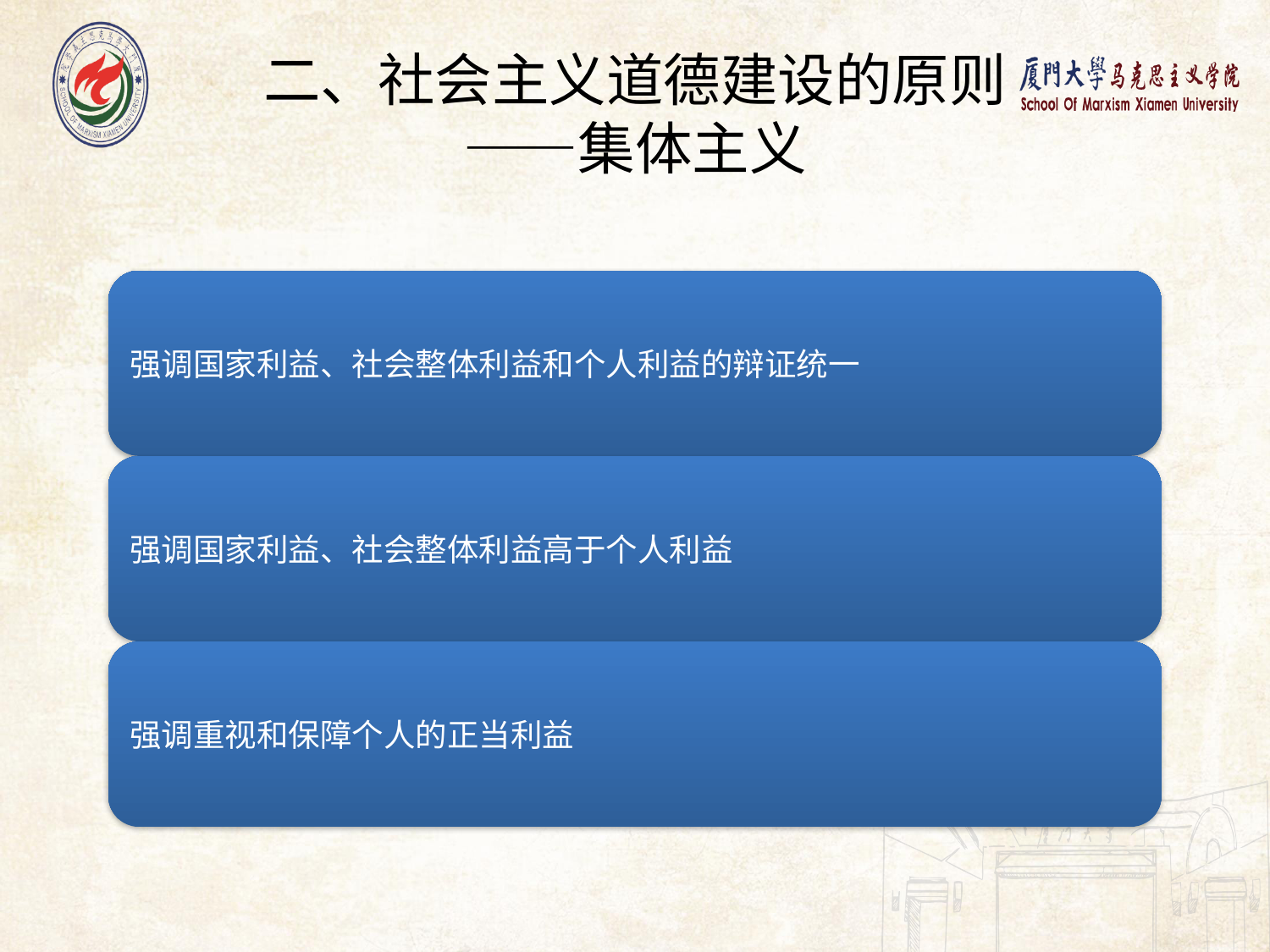

二、社会主义道德建设的原则
——集体主义
强调国家利益、社会整体利益和个人利益的辩证统一
强调国家利益、社会整体利益高于个人利益
强调重视和保障个人的正当利益